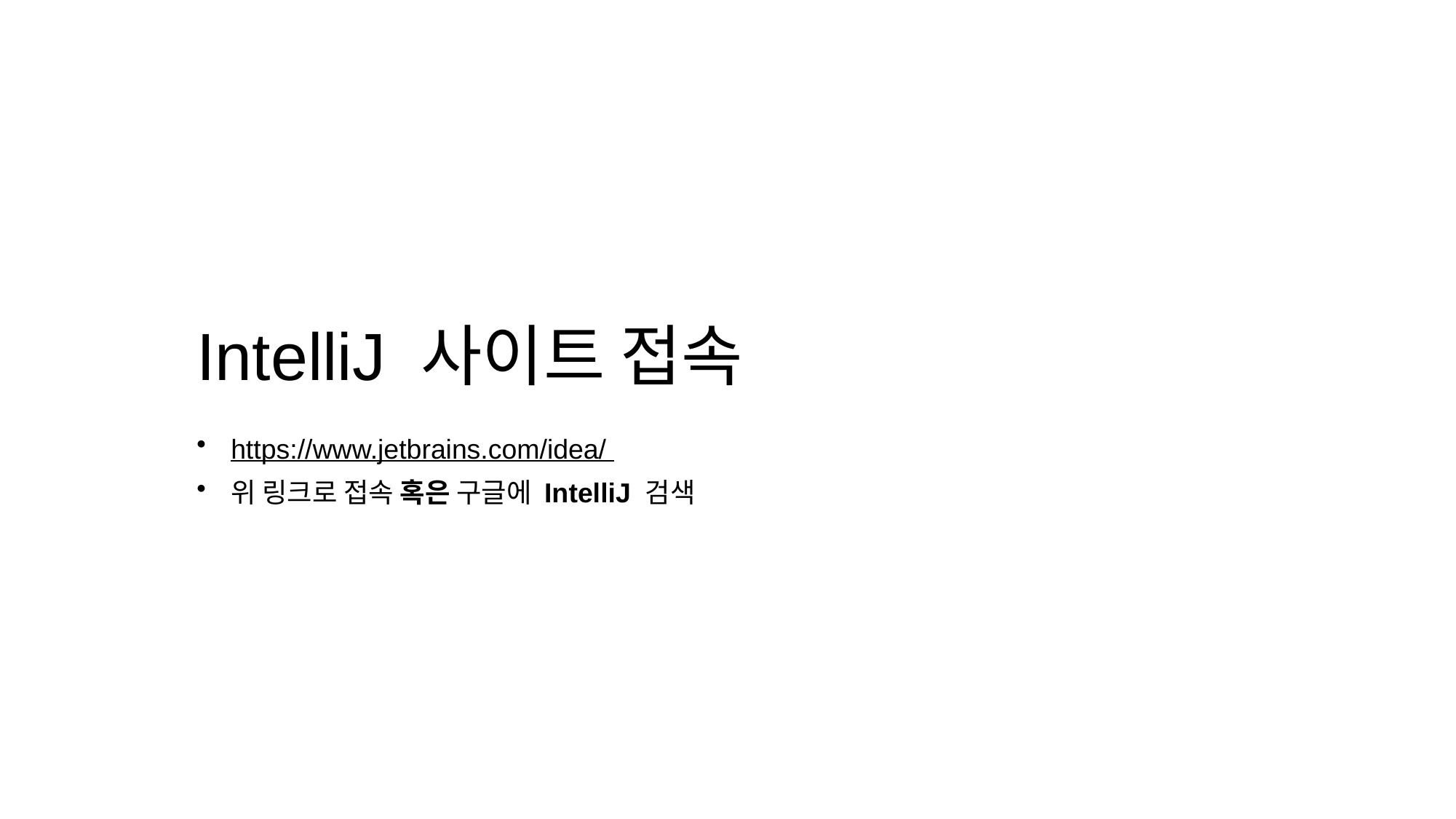

IntelliJ 사이트 접속
https://www.jetbrains.com/idea/
위 링크로 접속 혹은 구글에 IntelliJ 검색